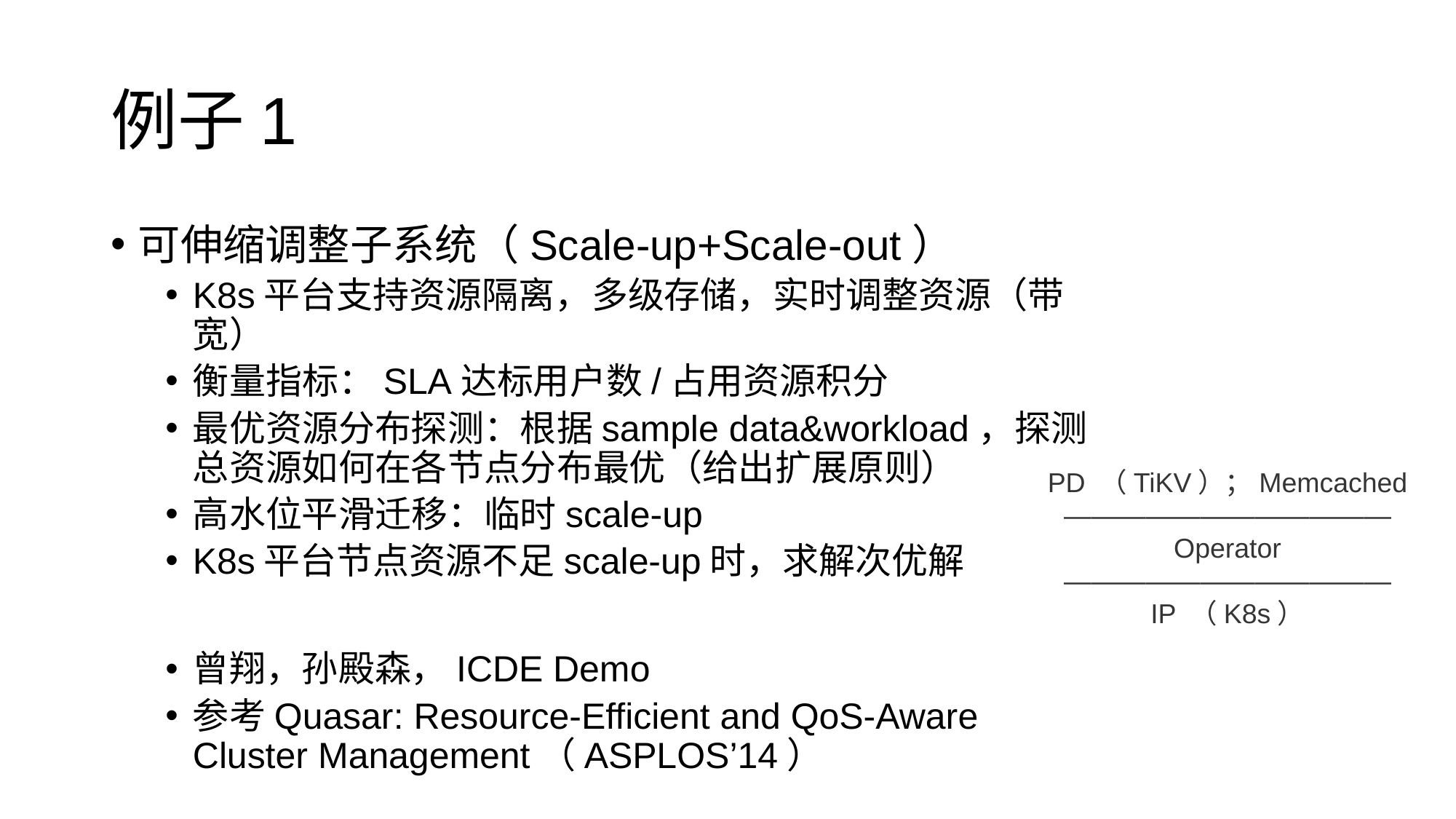

# 例子1
可伸缩调整子系统（Scale-up+Scale-out）
K8s平台支持资源隔离，多级存储，实时调整资源（带宽）
衡量指标：SLA达标用户数/占用资源积分
最优资源分布探测：根据sample data&workload，探测总资源如何在各节点分布最优（给出扩展原则）
高水位平滑迁移：临时scale-up
K8s平台节点资源不足scale-up时，求解次优解

曾翔，孙殿森，ICDE Demo
参考Quasar: Resource-Efficient and QoS-Aware Cluster Management（ASPLOS’14）
PD （TiKV）；Memcached
————————————
Operator
————————————
IP （K8s）